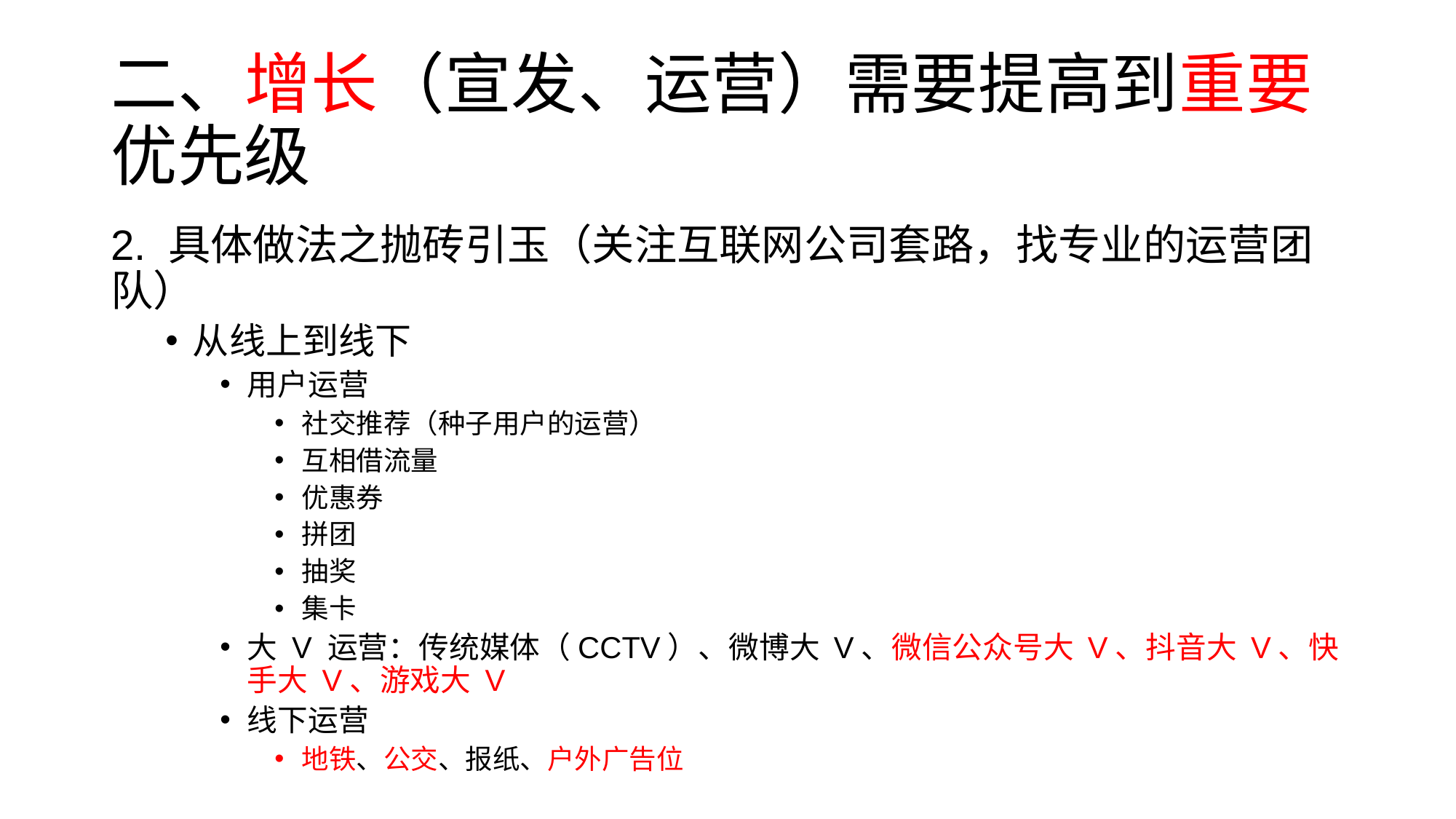

# 二、增长（宣发、运营）需要提高到重要优先级
2. 具体做法之抛砖引玉（关注互联网公司套路，找专业的运营团队）
从线上到线下
用户运营
社交推荐（种子用户的运营）
互相借流量
优惠券
拼团
抽奖
集卡
大 V 运营：传统媒体（CCTV）、微博大 V、微信公众号大 V、抖音大 V、快手大 V、游戏大 V
线下运营
地铁、公交、报纸、户外广告位